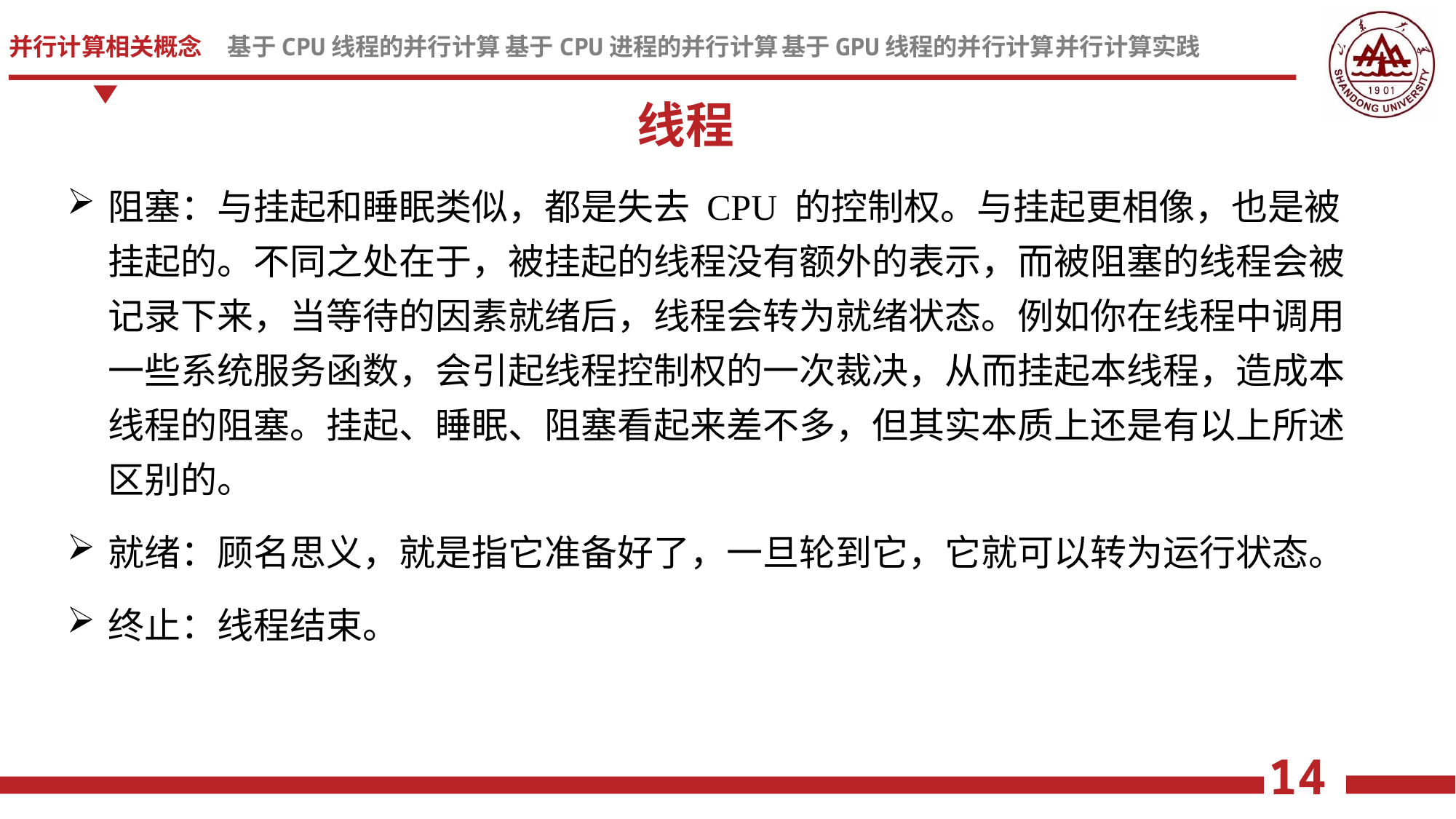

线程
阻塞：与挂起和睡眠类似，都是失去 CPU 的控制权。与挂起更相像，也是被挂起的。不同之处在于，被挂起的线程没有额外的表示，而被阻塞的线程会被记录下来，当等待的因素就绪后，线程会转为就绪状态。例如你在线程中调用一些系统服务函数，会引起线程控制权的一次裁决，从而挂起本线程，造成本线程的阻塞。挂起、睡眠、阻塞看起来差不多，但其实本质上还是有以上所述区别的。
就绪：顾名思义，就是指它准备好了，一旦轮到它，它就可以转为运行状态。
终止：线程结束。